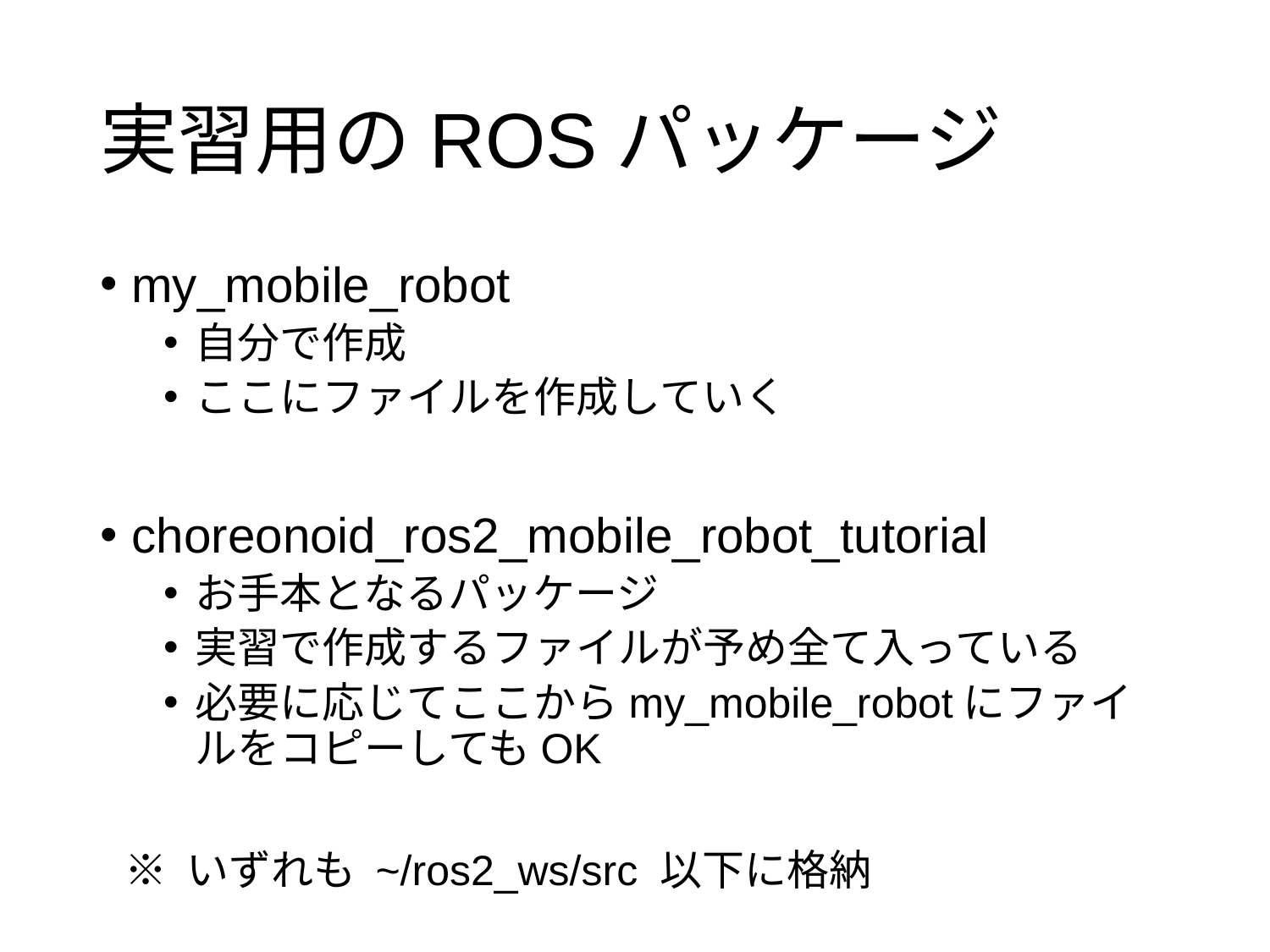

# 実習用のROSパッケージ
my_mobile_robot
自分で作成
ここにファイルを作成していく

choreonoid_ros2_mobile_robot_tutorial
お手本となるパッケージ
実習で作成するファイルが予め全て入っている
必要に応じてここからmy_mobile_robotにファイルをコピーしてもOK

※ いずれも ~/ros2_ws/src 以下に格納